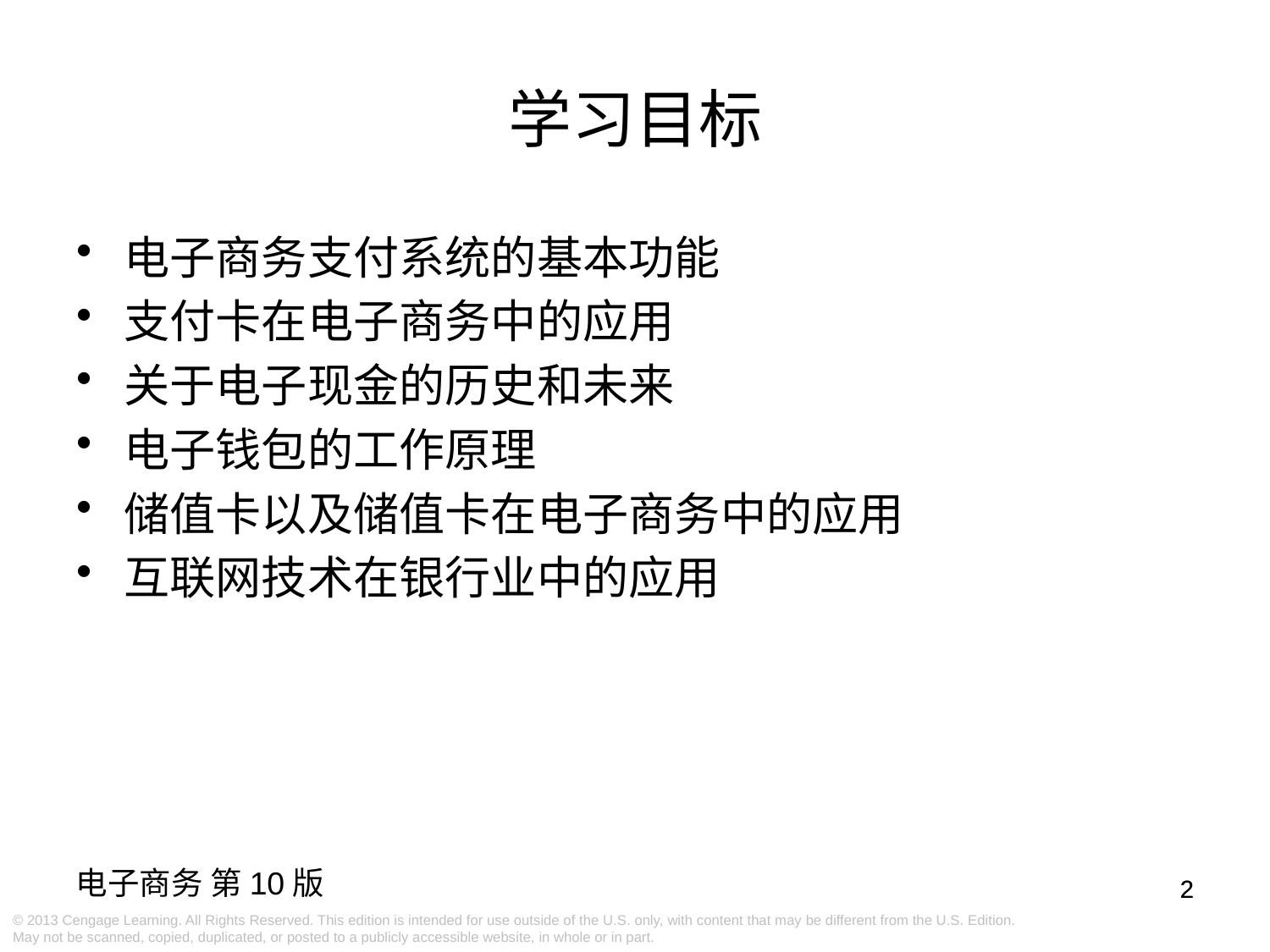

学习目标
电子商务支付系统的基本功能
支付卡在电子商务中的应用
关于电子现金的历史和未来
电子钱包的工作原理
储值卡以及储值卡在电子商务中的应用
互联网技术在银行业中的应用
2
2